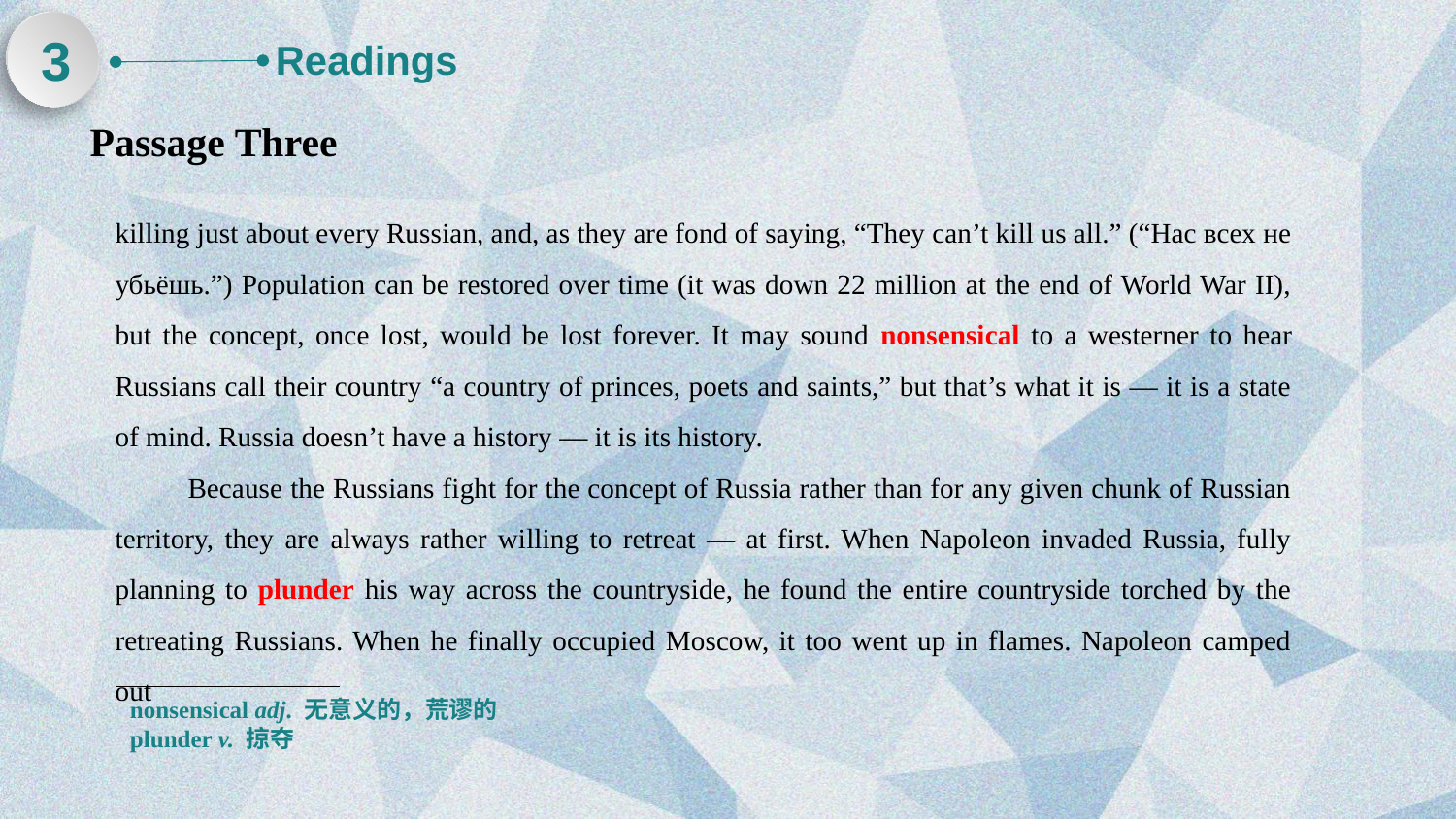

3
Readings
Passage Three
killing just about every Russian, and, as they are fond of saying, “They can’t kill us all.” (“Нас всех не убьёшь.”) Population can be restored over time (it was down 22 million at the end of World War II), but the concept, once lost, would be lost forever. It may sound nonsensical to a westerner to hear Russians call their country “a country of princes, poets and saints,” but that’s what it is — it is a state of mind. Russia doesn’t have a history — it is its history.
Because the Russians fight for the concept of Russia rather than for any given chunk of Russian territory, they are always rather willing to retreat — at first. When Napoleon invaded Russia, fully planning to plunder his way across the countryside, he found the entire countryside torched by the retreating Russians. When he finally occupied Moscow, it too went up in flames. Napoleon camped out
nonsensical adj. 无意义的，荒谬的
plunder v. 掠夺